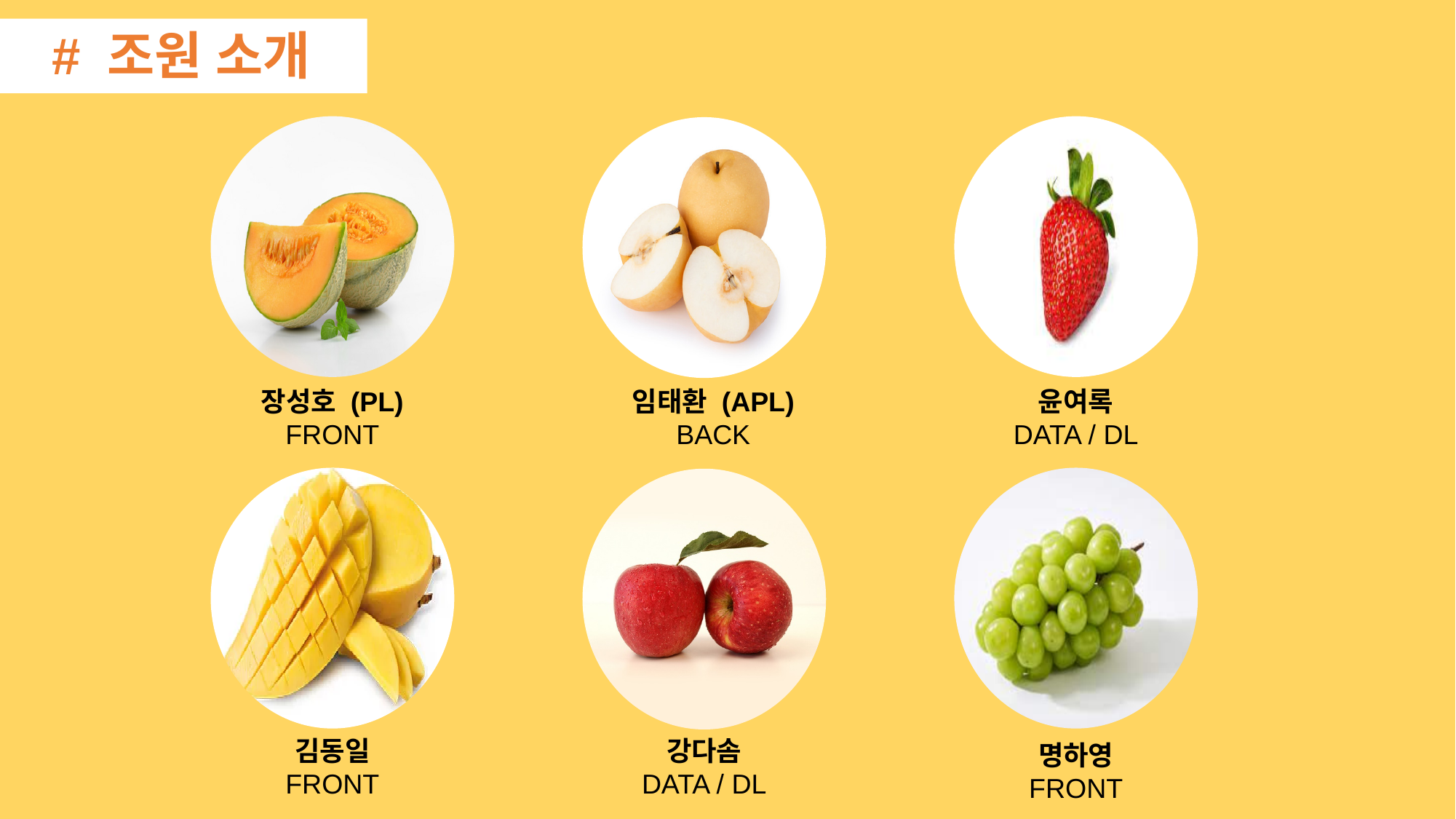

# 조원 소개

장성호 (PL)
FRONT
임태환 (APL)
BACK
윤여록
DATA / DL

김동일
FRONT
강다솜
DATA / DL
명하영
FRONT